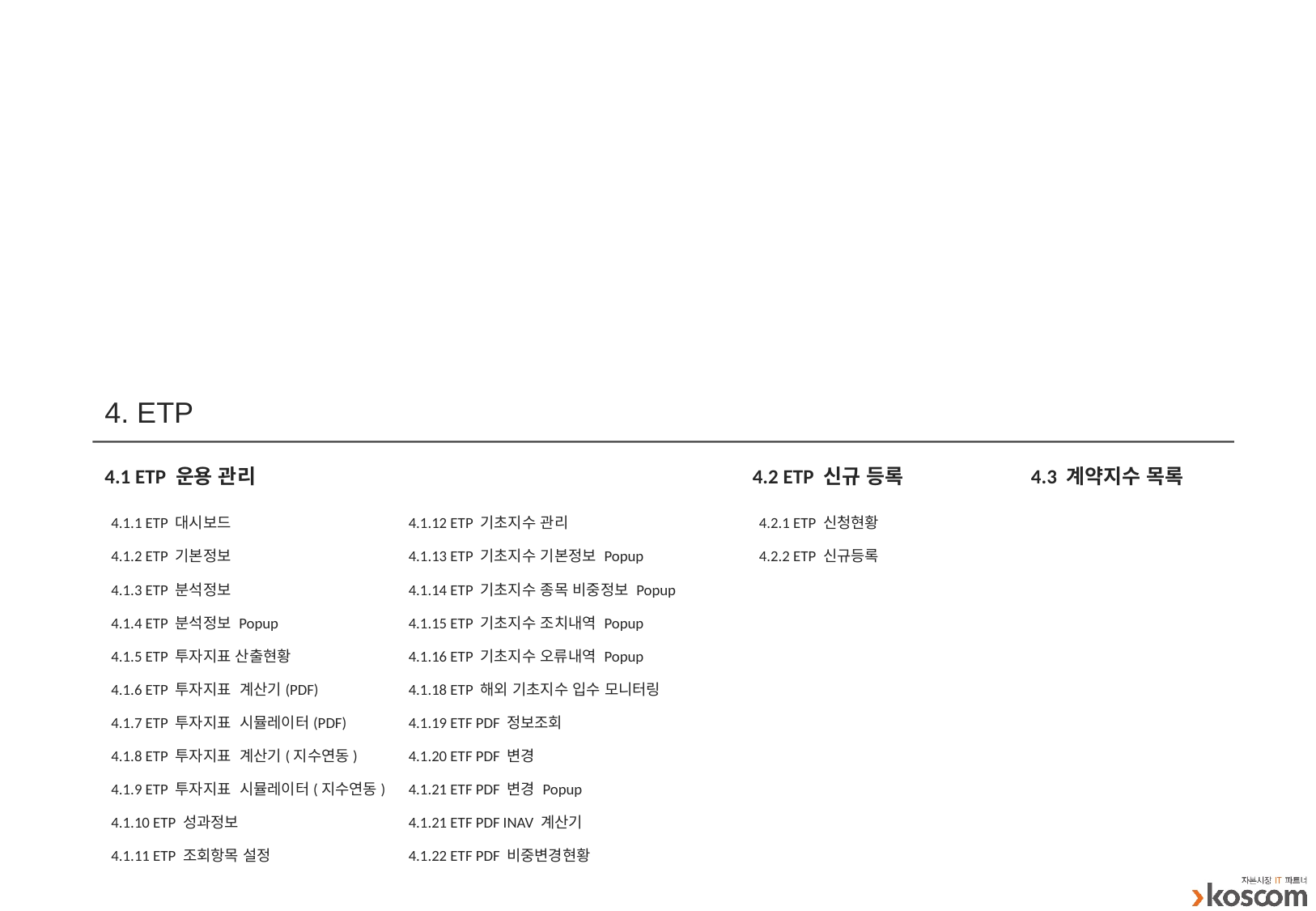

# 4. ETP
4.3 계약지수 목록
4.2 ETP 신규 등록
4.1 ETP 운용 관리
4.2.1 ETP 신청현황
4.2.2 ETP 신규등록

4.1.1 ETP 대시보드
4.1.2 ETP 기본정보
4.1.3 ETP 분석정보
4.1.4 ETP 분석정보 Popup
4.1.5 ETP 투자지표 산출현황
4.1.6 ETP 투자지표  계산기(PDF)
4.1.7 ETP 투자지표  시뮬레이터(PDF)
4.1.8 ETP 투자지표  계산기(지수연동)
4.1.9 ETP 투자지표  시뮬레이터(지수연동)
4.1.10 ETP 성과정보
4.1.11 ETP 조회항목 설정
4.1.12 ETP 기초지수 관리
4.1.13 ETP 기초지수 기본정보 Popup
4.1.14 ETP 기초지수 종목 비중정보 Popup
4.1.15 ETP 기초지수 조치내역 Popup
4.1.16 ETP 기초지수 오류내역 Popup
4.1.18 ETP 해외 기초지수 입수 모니터링
4.1.19 ETF PDF 정보조회
4.1.20 ETF PDF 변경
4.1.21 ETF PDF 변경 Popup
4.1.21 ETF PDF INAV 계산기
4.1.22 ETF PDF 비중변경현황